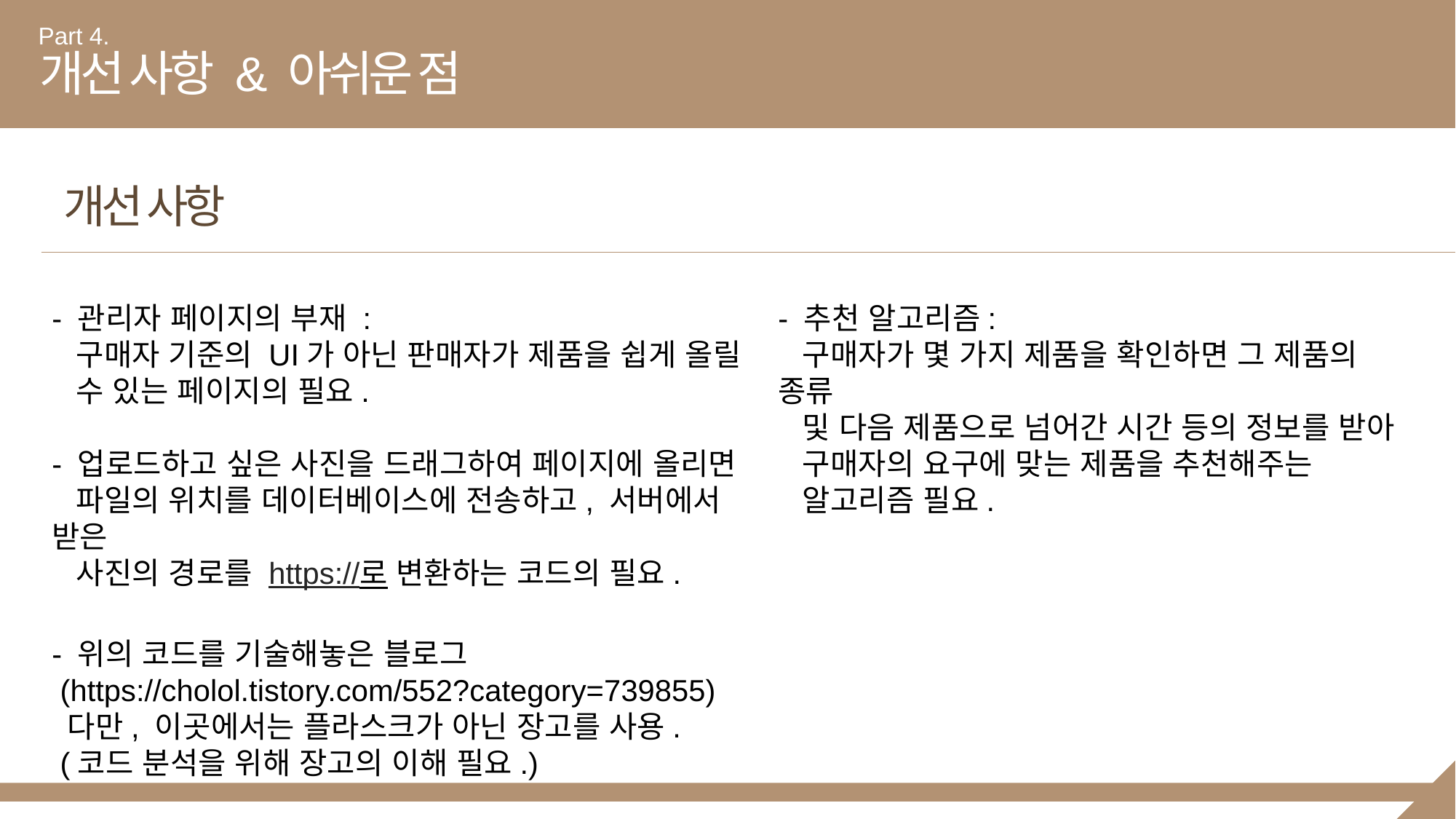

Part 4.
개선 사항 & 아쉬운 점
개선 사항

- 관리자 페이지의 부재 :
  구매자 기준의 UI가 아닌 판매자가 제품을 쉽게 올릴
  수 있는 페이지의 필요.

- 업로드하고 싶은 사진을 드래그하여 페이지에 올리면
  파일의 위치를 데이터베이스에 전송하고, 서버에서 받은
  사진의 경로를 https://로 변환하는 코드의 필요.

- 위의 코드를 기술해놓은 블로그
 (https://cholol.tistory.com/552?category=739855)
 다만, 이곳에서는 플라스크가 아닌 장고를 사용.
 (코드 분석을 위해 장고의 이해 필요.)

- 추천 알고리즘:
  구매자가 몇 가지 제품을 확인하면 그 제품의 종류
  및 다음 제품으로 넘어간 시간 등의 정보를 받아
  구매자의 요구에 맞는 제품을 추천해주는
  알고리즘 필요.